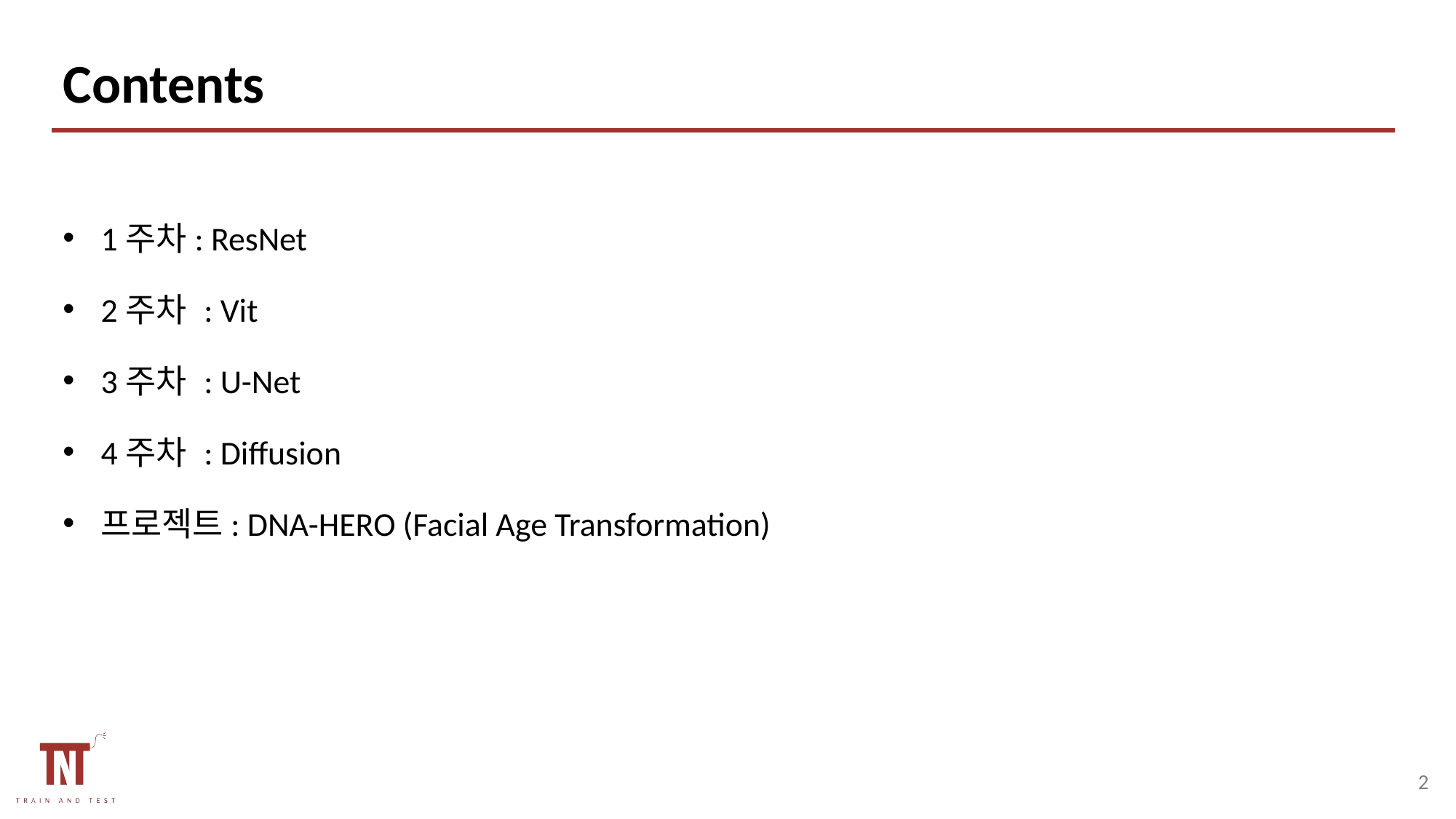

# Contents
1주차: ResNet
2주차 : Vit
3주차 : U-Net
4주차 : Diffusion
프로젝트: DNA-HERO (Facial Age Transformation)
2